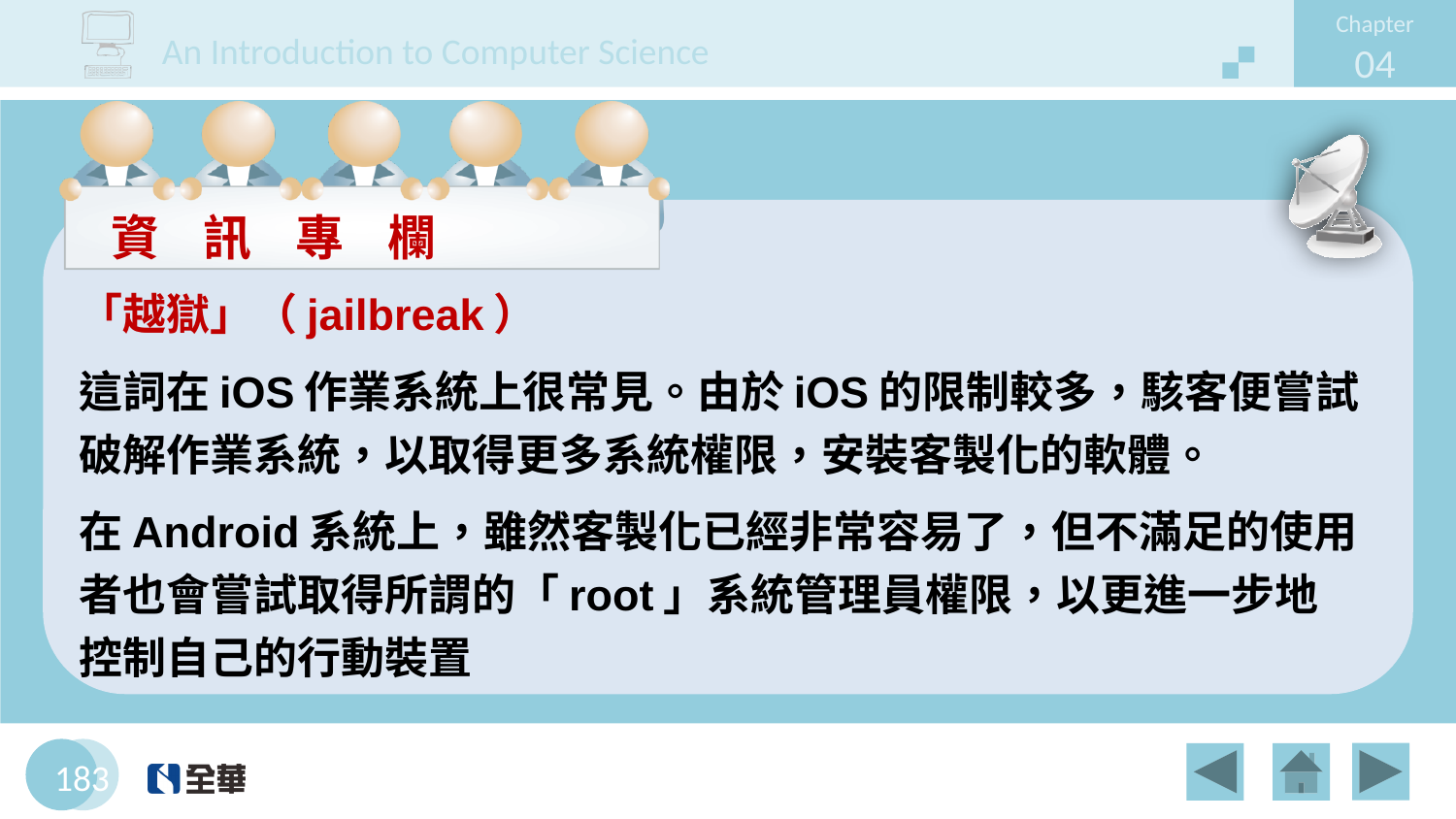

「越獄」（jailbreak）
這詞在iOS作業系統上很常見。由於iOS的限制較多，駭客便嘗試破解作業系統，以取得更多系統權限，安裝客製化的軟體。
在Android系統上，雖然客製化已經非常容易了，但不滿足的使用者也會嘗試取得所謂的「root」系統管理員權限，以更進一步地控制自己的行動裝置